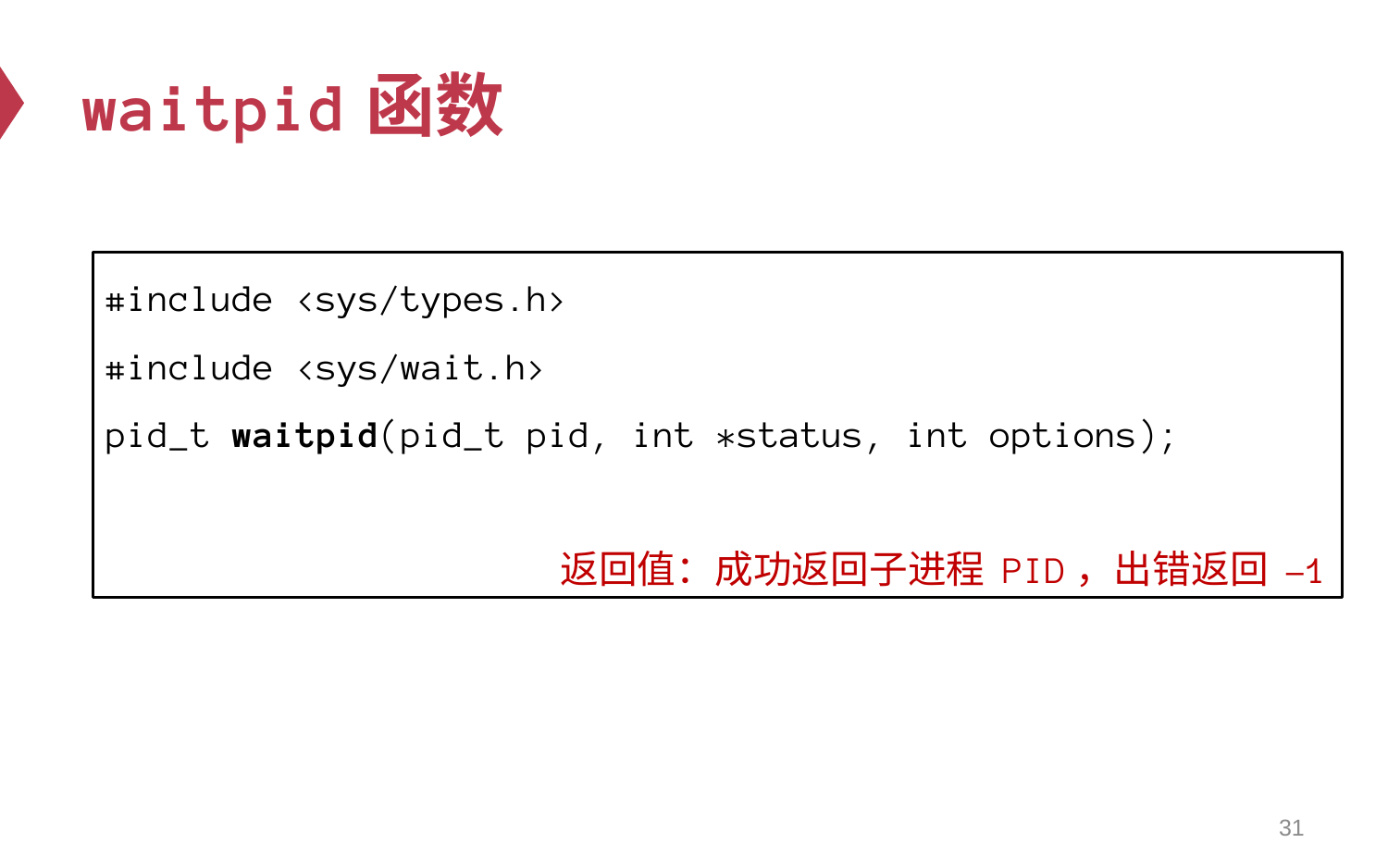

# waitpid函数
#include <sys/types.h>
#include <sys/wait.h>
pid_t waitpid(pid_t pid, int *status, int options);

返回值：成功返回子进程 PID，出错返回 -1
31